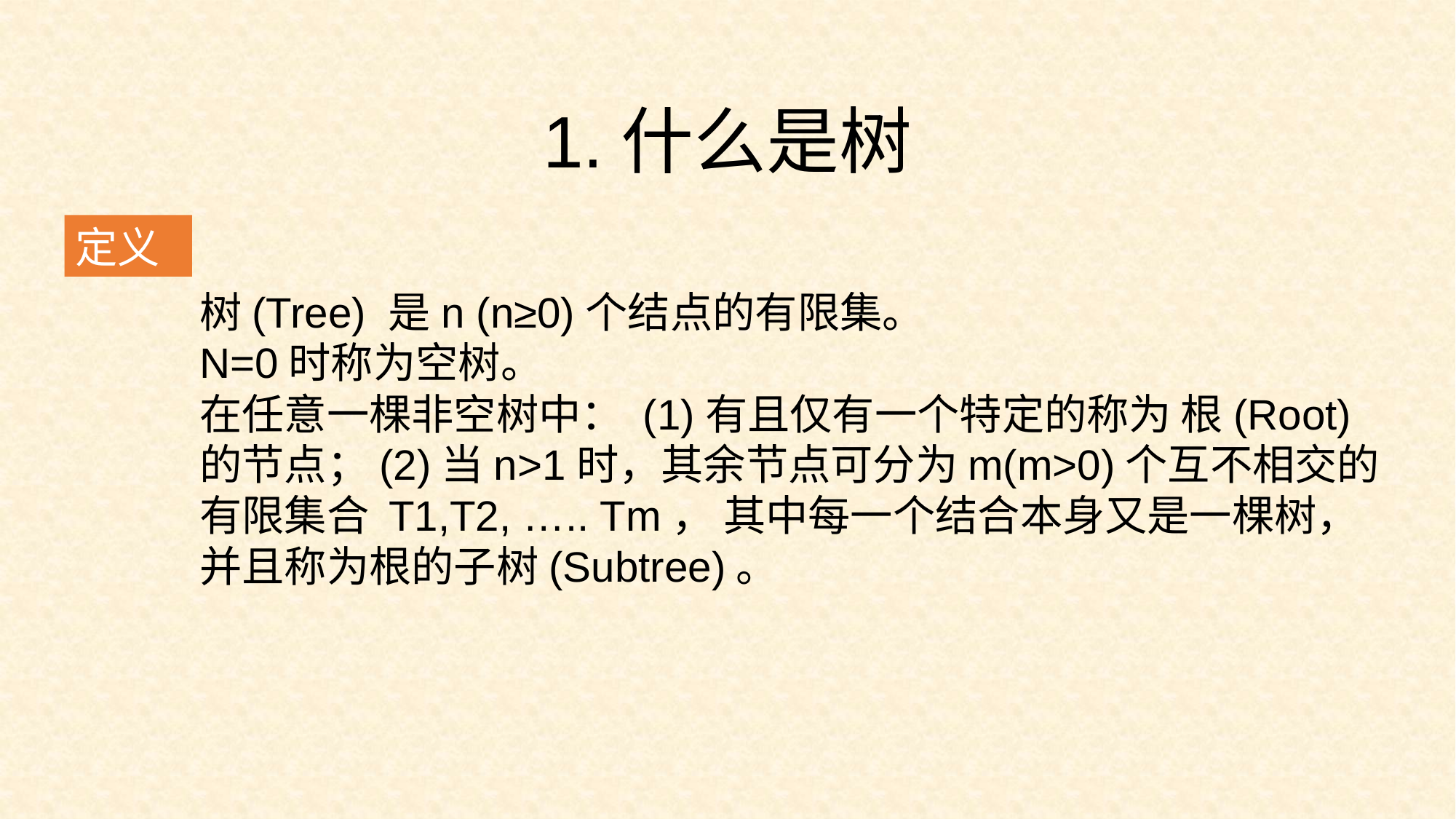

1.什么是树
定义
树(Tree) 是n (n≥0)个结点的有限集。
N=0时称为空树。
在任意一棵非空树中： (1)有且仅有一个特定的称为 根(Root)的节点；(2)当n>1时，其余节点可分为m(m>0)个互不相交的有限集合 T1,T2, ….. Tm， 其中每一个结合本身又是一棵树，并且称为根的子树(Subtree)。